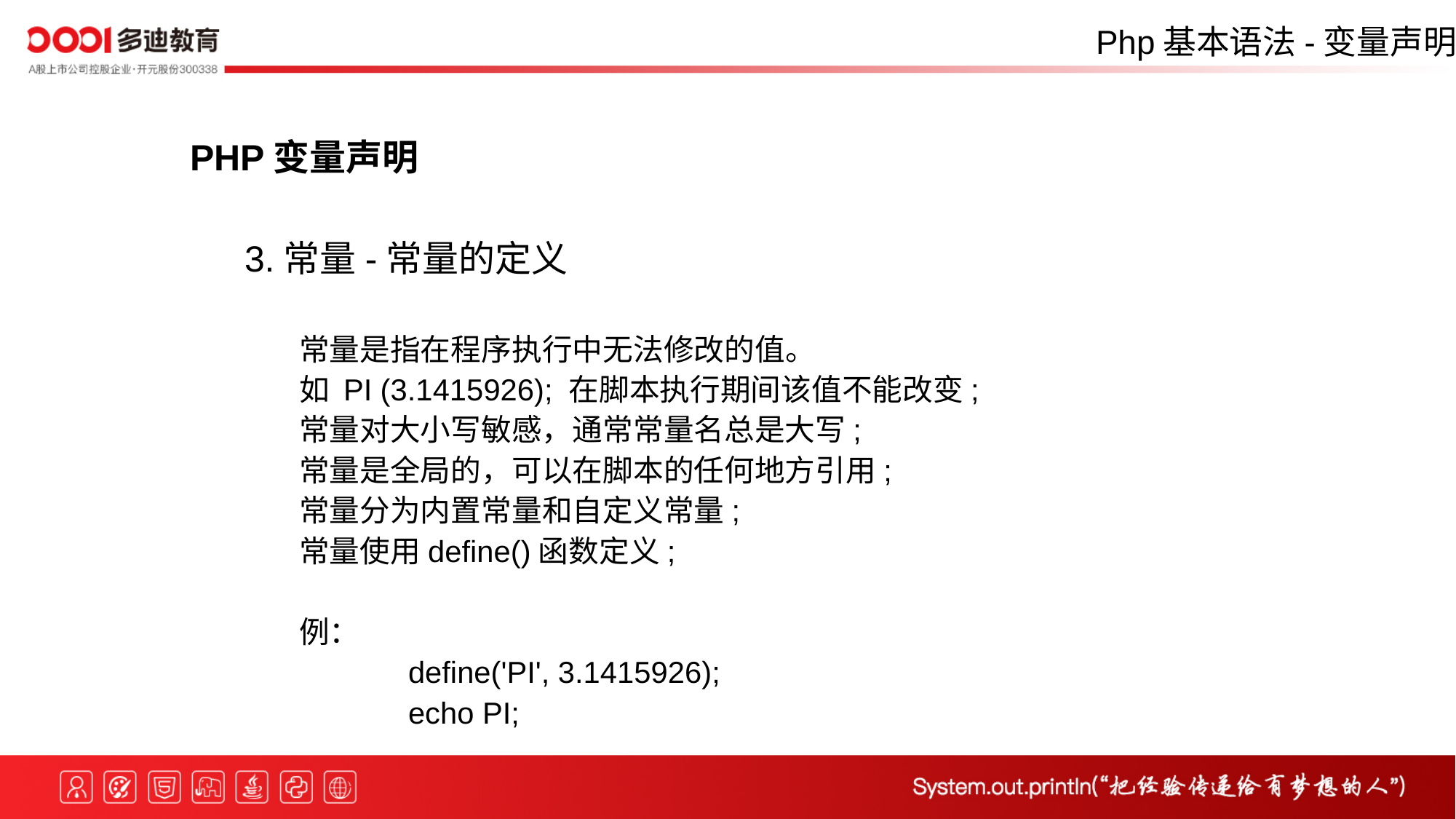

Php基本语法-变量声明
PHP变量声明

3.常量-常量的定义

常量是指在程序执行中无法修改的值。
如 PI (3.1415926); 在脚本执行期间该值不能改变;
常量对大小写敏感，通常常量名总是大写;
常量是全局的，可以在脚本的任何地方引用;
常量分为内置常量和自定义常量;
常量使用define()函数定义;

例：
 	define('PI', 3.1415926);
 	echo PI;